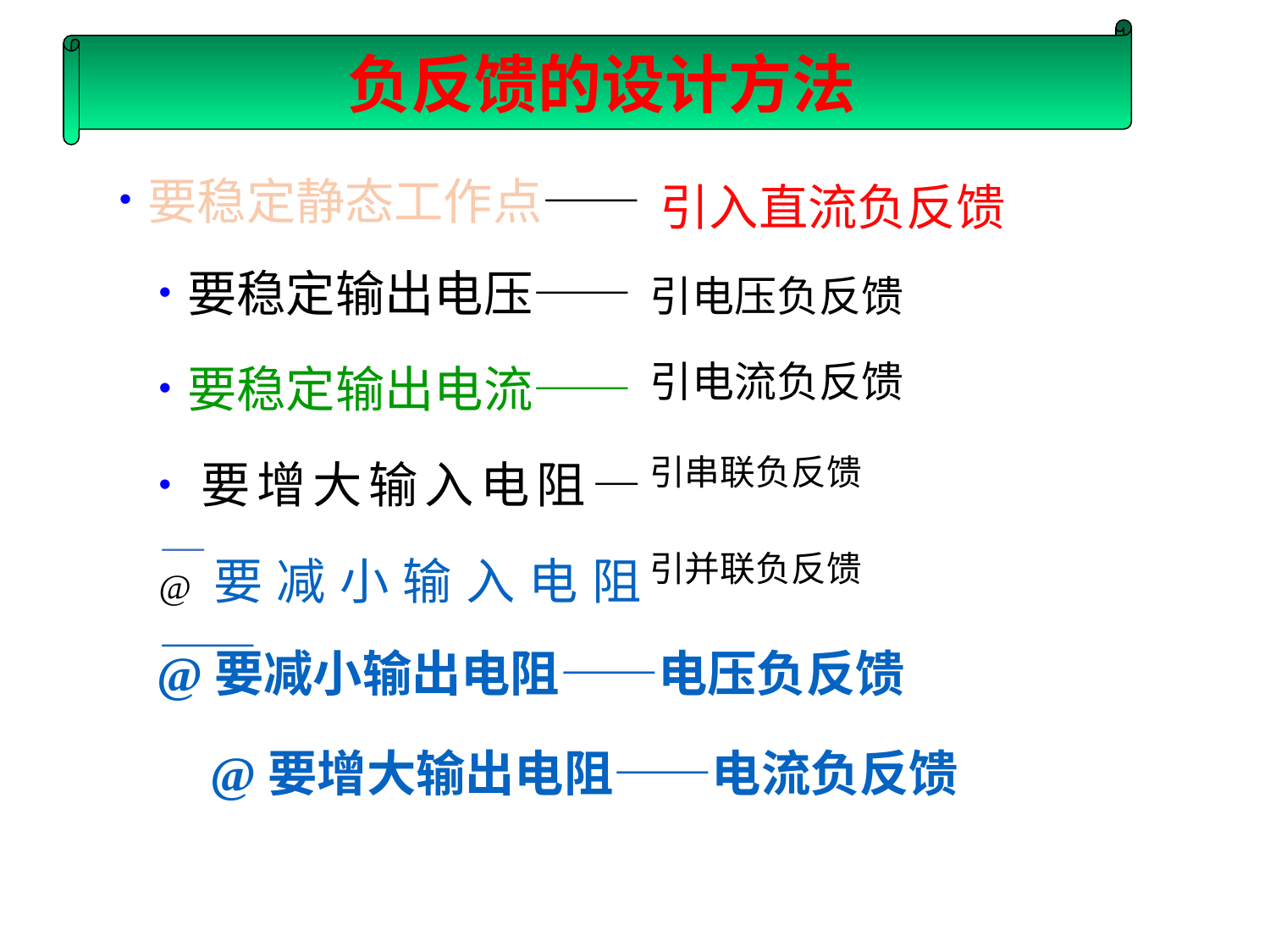

负反馈的设计方法
 要稳定静态工作点——
引入直流负反馈
 要稳定输出电压——
引电压负反馈
引电流负反馈
 要稳定输出电流——
引串联负反馈
 要增大输入电阻— —
引并联负反馈
@要减小输入电阻——
@要减小输出电阻——电压负反馈
@要增大输出电阻——电流负反馈